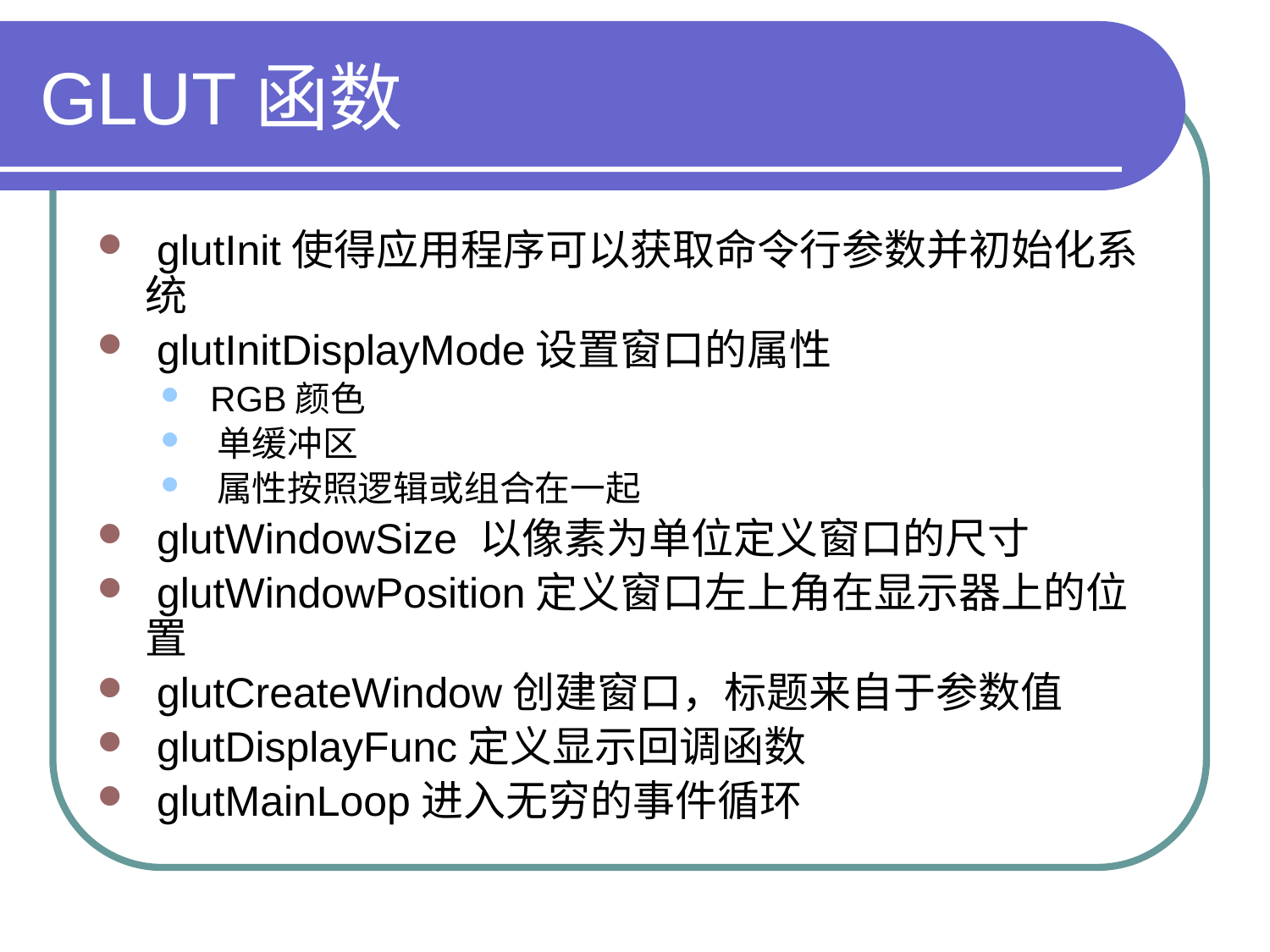

# GLUT函数
 glutInit使得应用程序可以获取命令行参数并初始化系统
 glutInitDisplayMode设置窗口的属性
 RGB颜色
 单缓冲区
 属性按照逻辑或组合在一起
 glutWindowSize 以像素为单位定义窗口的尺寸
 glutWindowPosition定义窗口左上角在显示器上的位 置
 glutCreateWindow创建窗口，标题来自于参数值
 glutDisplayFunc定义显示回调函数
 glutMainLoop进入无穷的事件循环